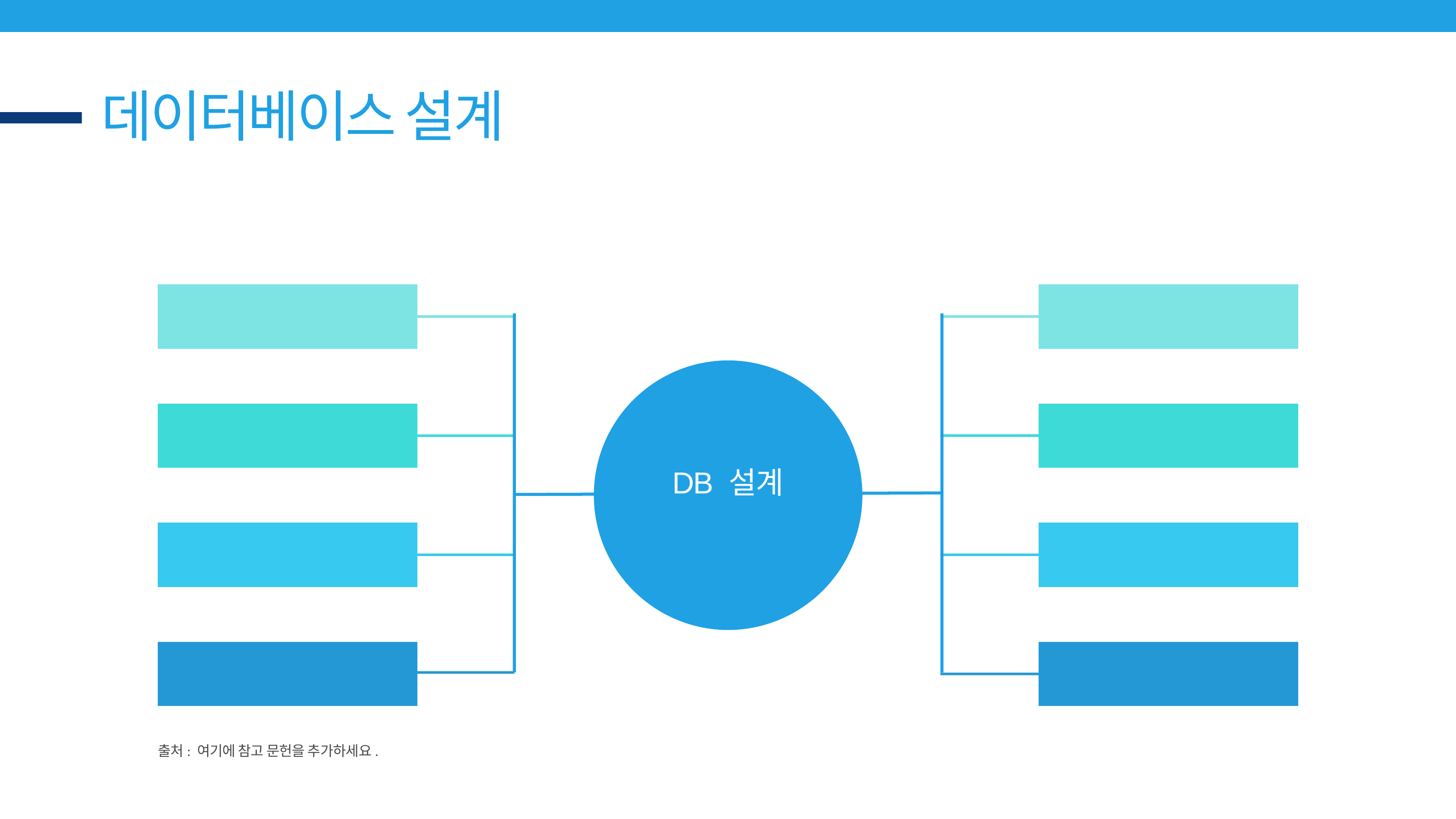

데이터베이스 설계

?항목 1

항목 5

DB 설계

항목 2

항목 6

항목 3

항목 7

항목 4

항목 8

출처: 여기에 참고 문헌을 추가하세요.